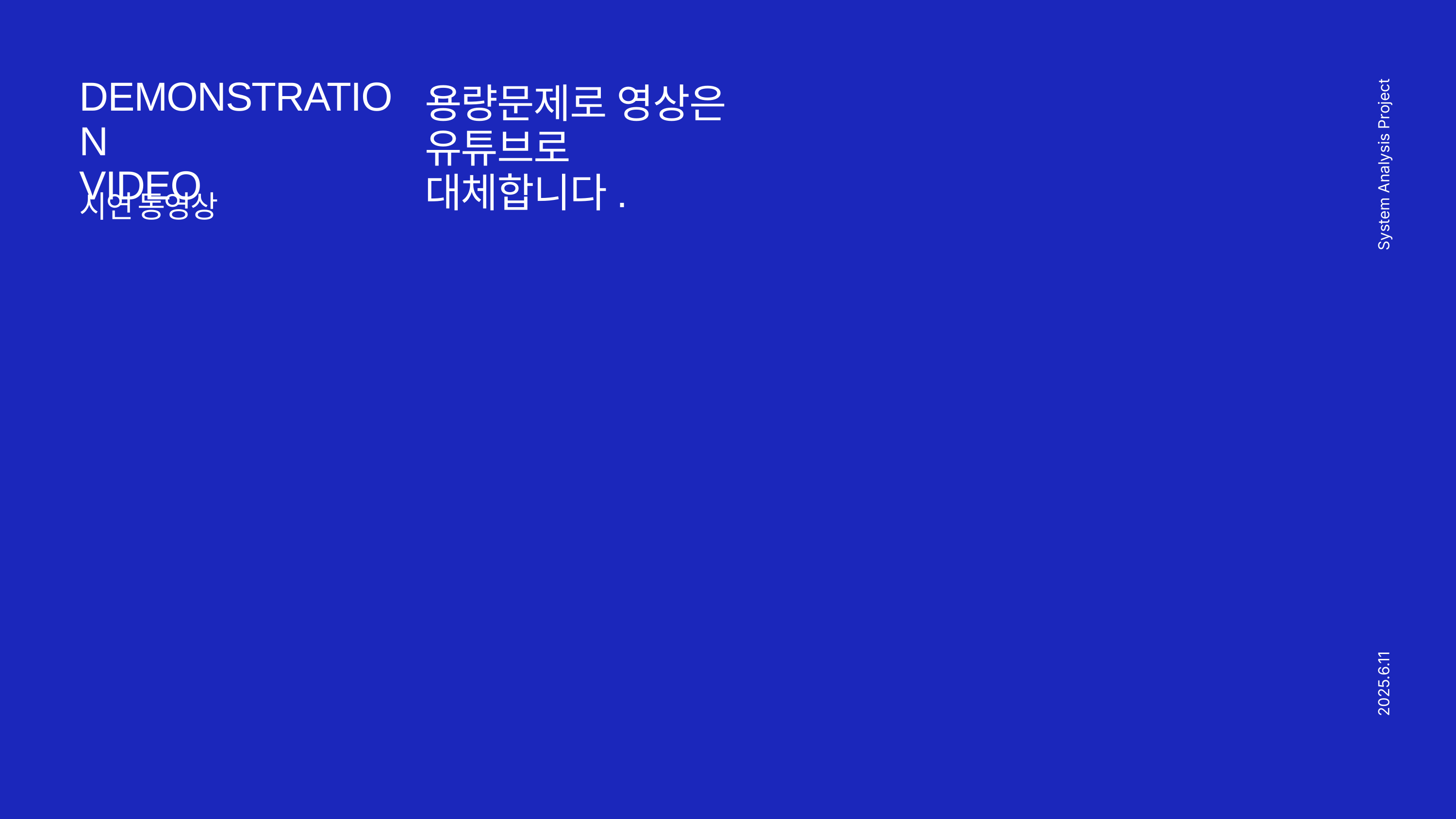

DEMONSTRATION
VIDEO
용량문제로 영상은 유튜브로 대체합니다.
시연 동영상
System Analysis Project
2025.6.11